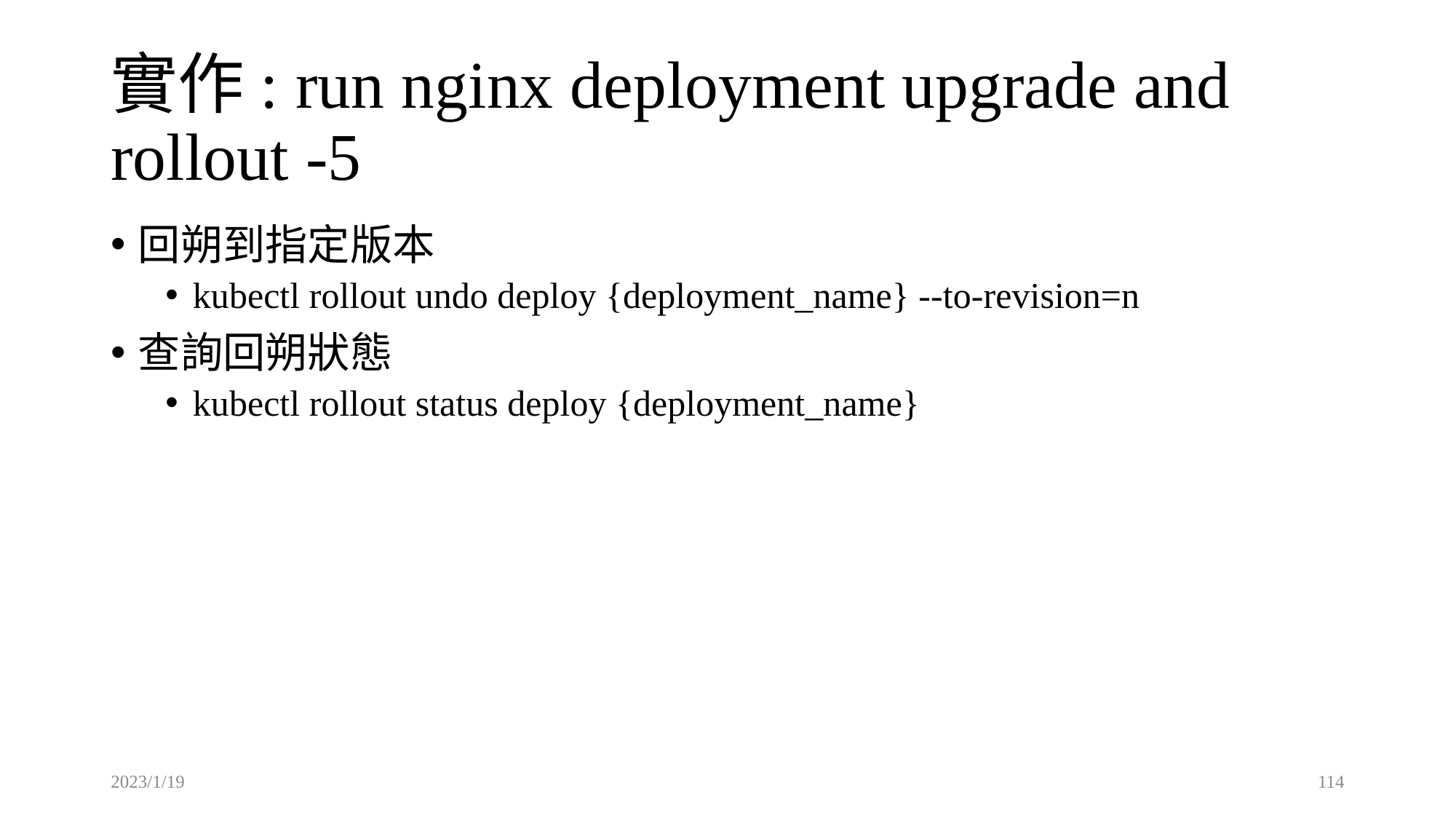

# 實作: run nginx deployment upgrade and rollout -5
回朔到指定版本
kubectl rollout undo deploy {deployment_name} --to-revision=n
查詢回朔狀態
kubectl rollout status deploy {deployment_name}
2023/1/19
114